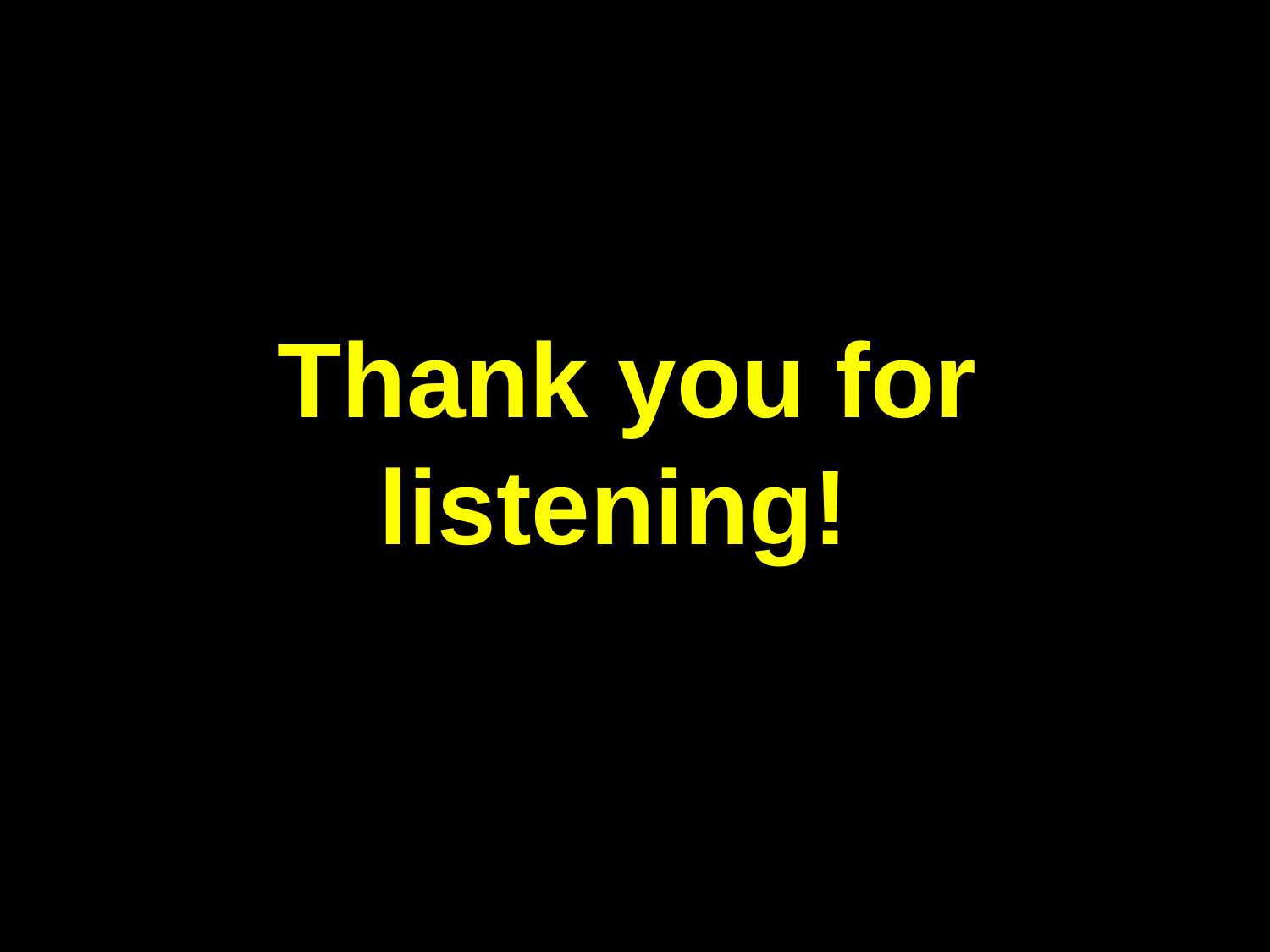

# 개과정2
코딩
Thank you for listening!